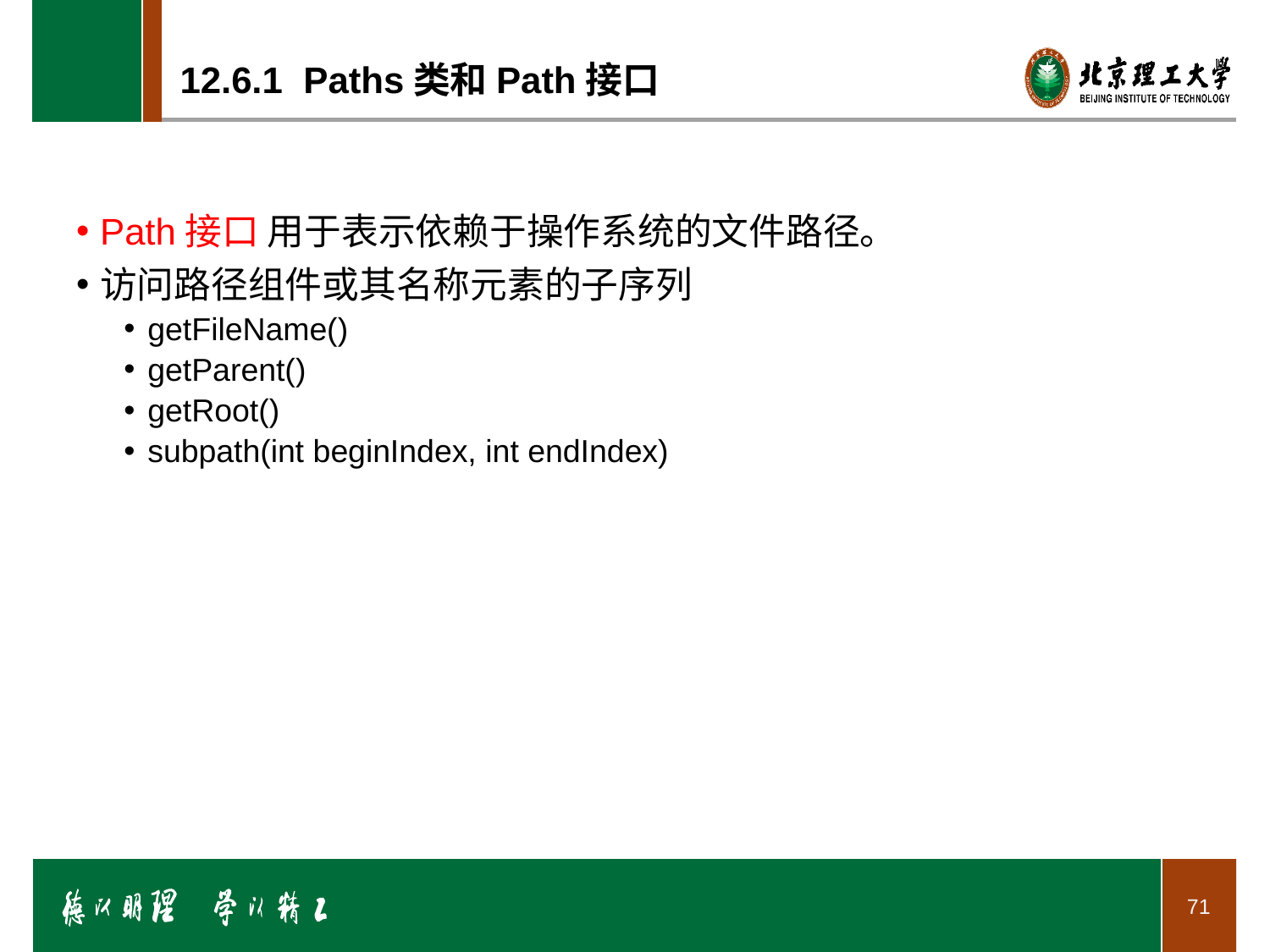

# 12.6.1  Paths类和Path接口
Path接口 用于表示依赖于操作系统的文件路径。
访问路径组件或其名称元素的子序列
getFileName()
getParent()
getRoot()
subpath(int beginIndex, int endIndex)